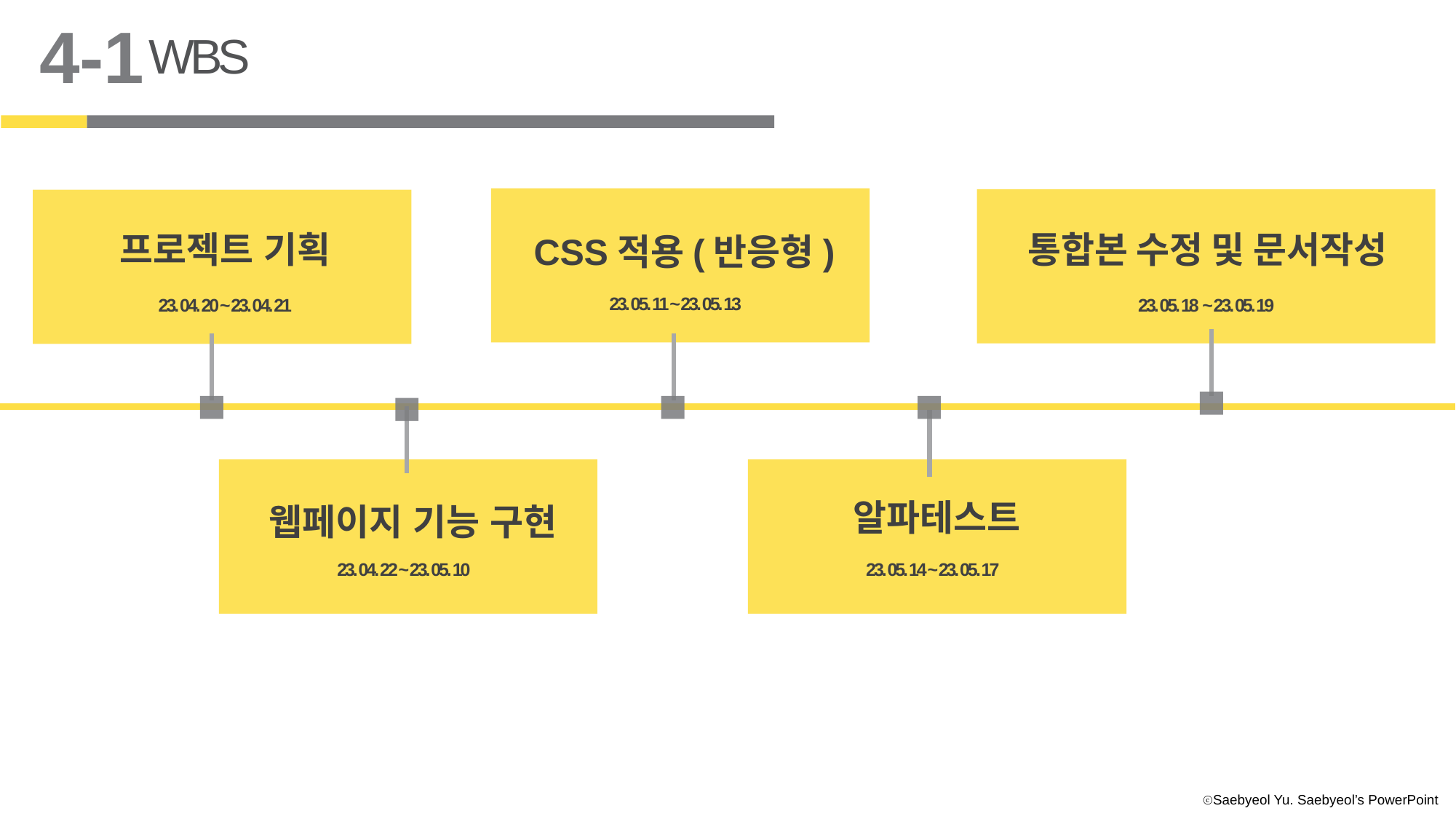

4-1
WBS

프로젝트 기획
통합본 수정 및 문서작성
CSS적용(반응형)
23. 05. 11 ~ 23. 05. 13
23. 04. 20 ~ 23. 04. 21
23. 05. 18  ~ 23. 05. 19

알파테스트
웹페이지 기능 구현
23. 04. 22 ~ 23. 05. 10
23. 05. 14 ~ 23. 05. 17